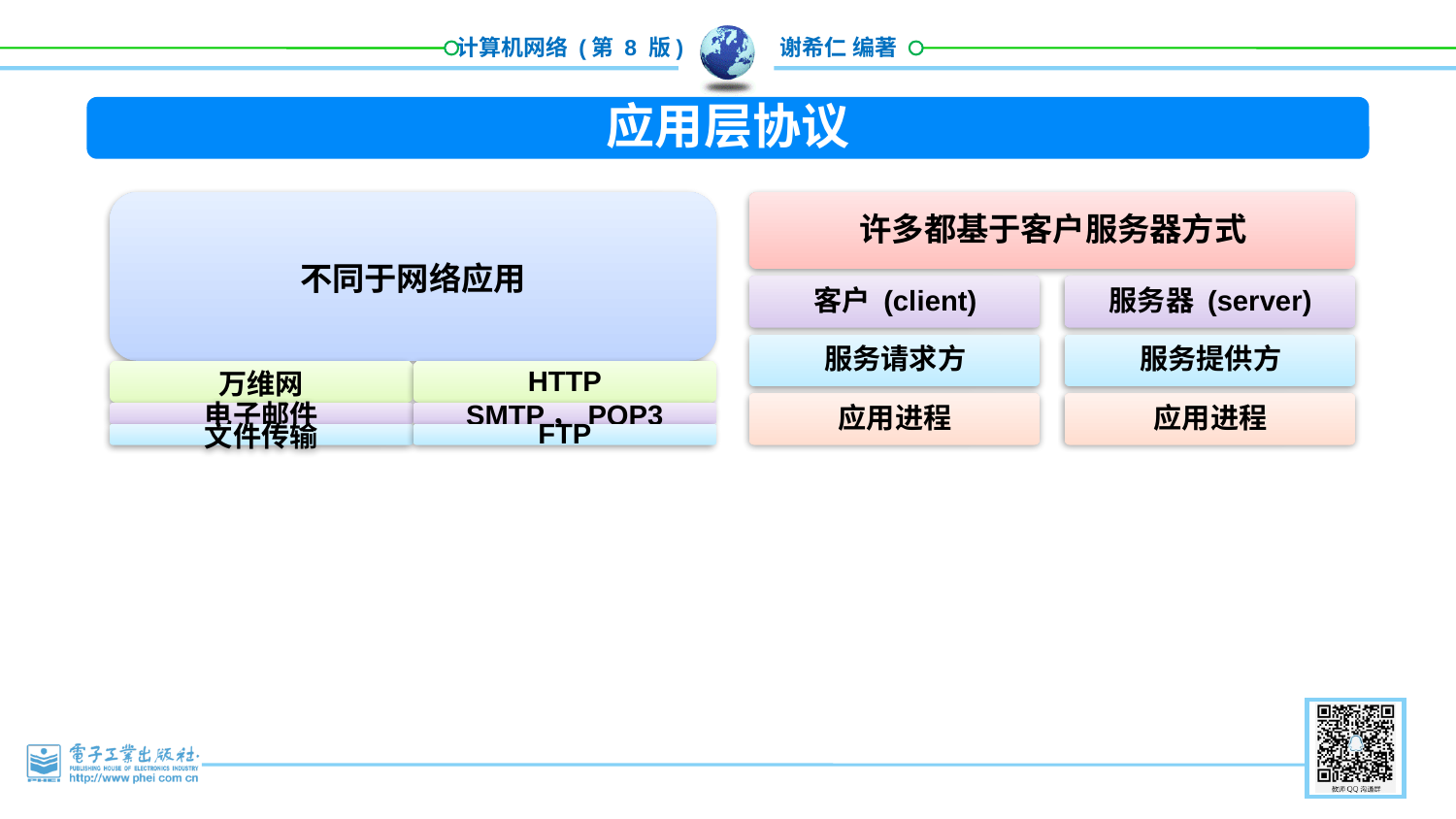

应用层协议

万维网
SMTP，POP3
HTTP
电子邮件
文件传输
FTP
不同于网络应用
许多都基于客户服务器方式
客户 (client)
服务请求方
应用进程
服务器 (server)
服务提供方
应用进程